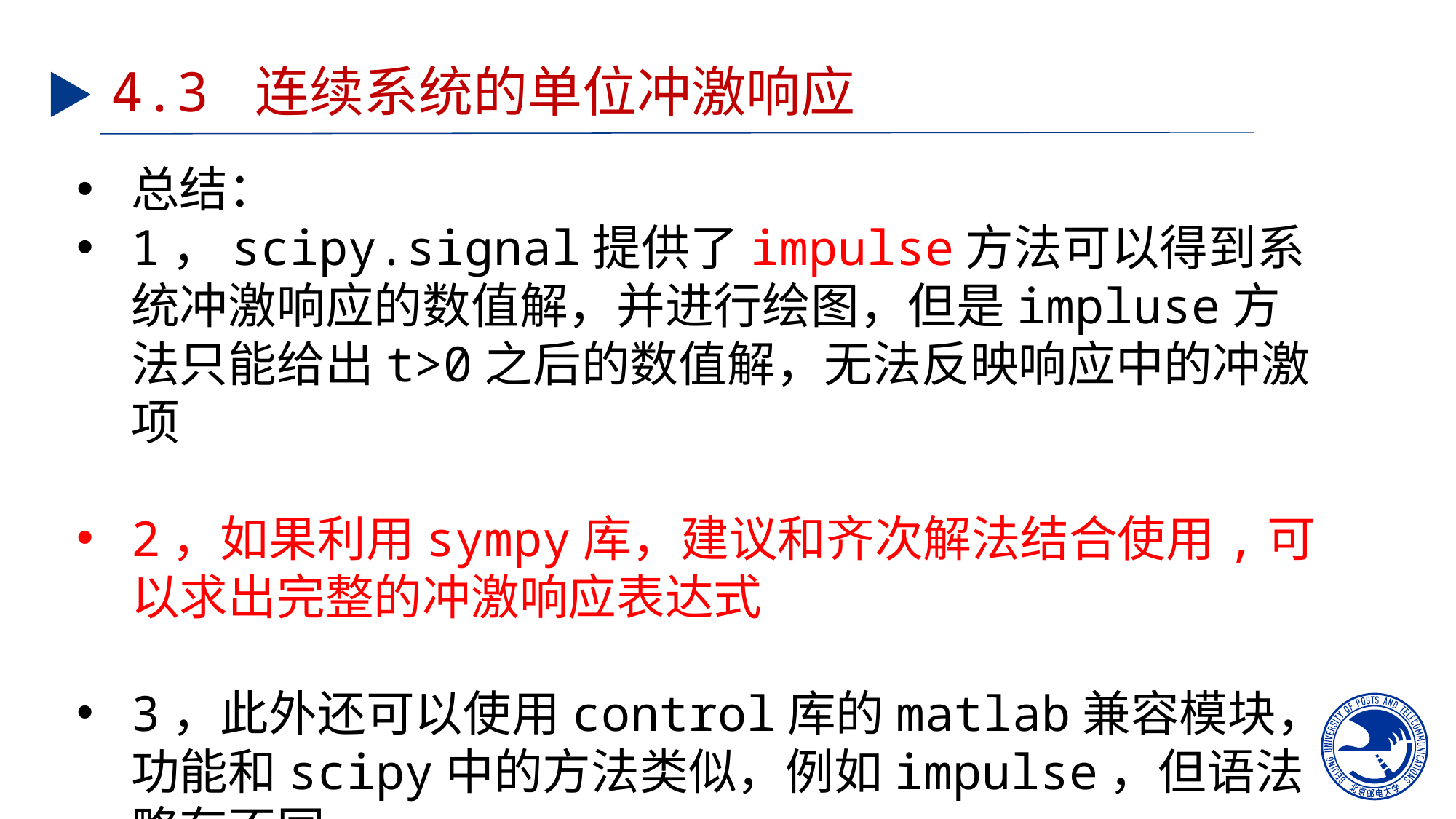

# 4.3 连续系统的单位冲激响应
总结：
1，scipy.signal提供了impulse方法可以得到系统冲激响应的数值解，并进行绘图，但是impluse方法只能给出t>0之后的数值解，无法反映响应中的冲激项

2，如果利用sympy库，建议和齐次解法结合使用,可以求出完整的冲激响应表达式

3，此外还可以使用control库的matlab兼容模块，功能和scipy中的方法类似，例如impulse，但语法略有不同